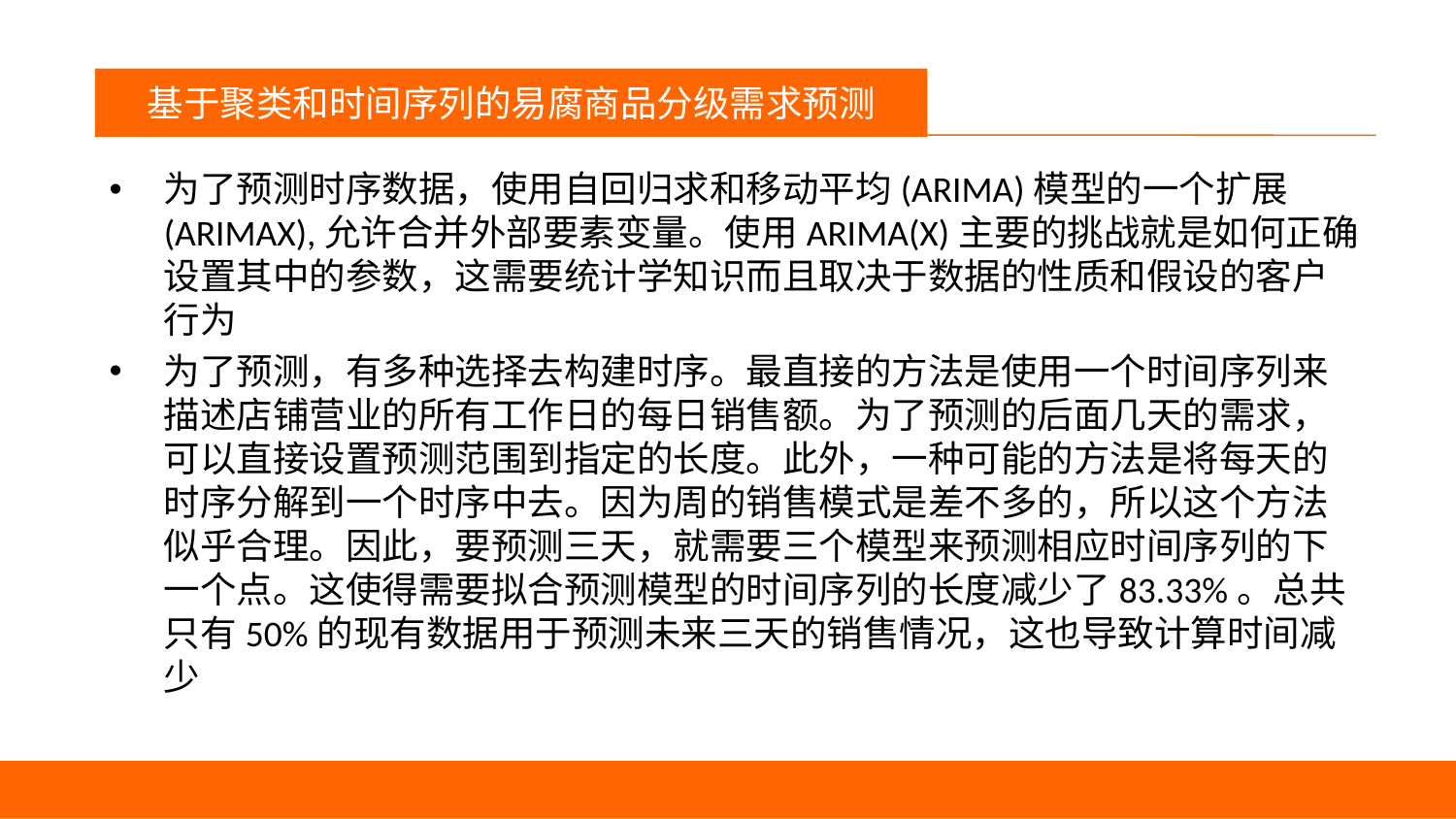

议程
基于聚类和时间序列的易腐商品分级需求预测

为了预测时序数据，使用自回归求和移动平均(ARIMA)模型的一个扩展(ARIMAX),允许合并外部要素变量。使用ARIMA(X)主要的挑战就是如何正确设置其中的参数，这需要统计学知识而且取决于数据的性质和假设的客户行为
为了预测，有多种选择去构建时序。最直接的方法是使用一个时间序列来描述店铺营业的所有工作日的每日销售额。为了预测的后面几天的需求，可以直接设置预测范围到指定的长度。此外，一种可能的方法是将每天的时序分解到一个时序中去。因为周的销售模式是差不多的，所以这个方法似乎合理。因此，要预测三天，就需要三个模型来预测相应时间序列的下一个点。这使得需要拟合预测模型的时间序列的长度减少了83.33%。总共只有50%的现有数据用于预测未来三天的销售情况，这也导致计算时间减少